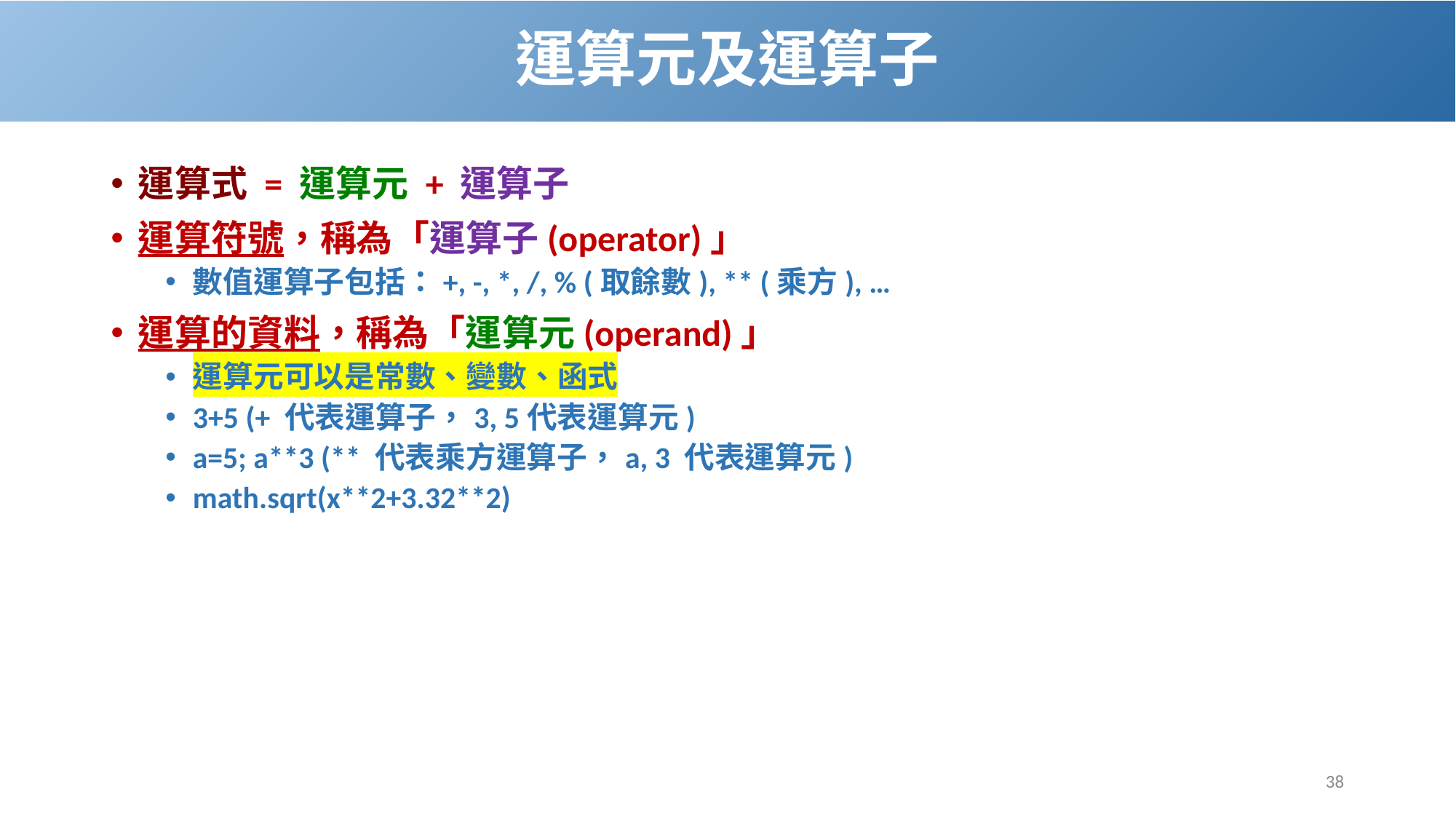

# 運算元及運算子
運算式 = 運算元 + 運算子
運算符號，稱為「運算子(operator)」
數值運算子包括：+, -, *, /, % (取餘數), ** (乘方), …
運算的資料，稱為「運算元(operand)」
運算元可以是常數、變數、函式
3+5 (+ 代表運算子，3, 5代表運算元)
a=5; a**3 (** 代表乘方運算子，a, 3 代表運算元)
math.sqrt(x**2+3.32**2)
38